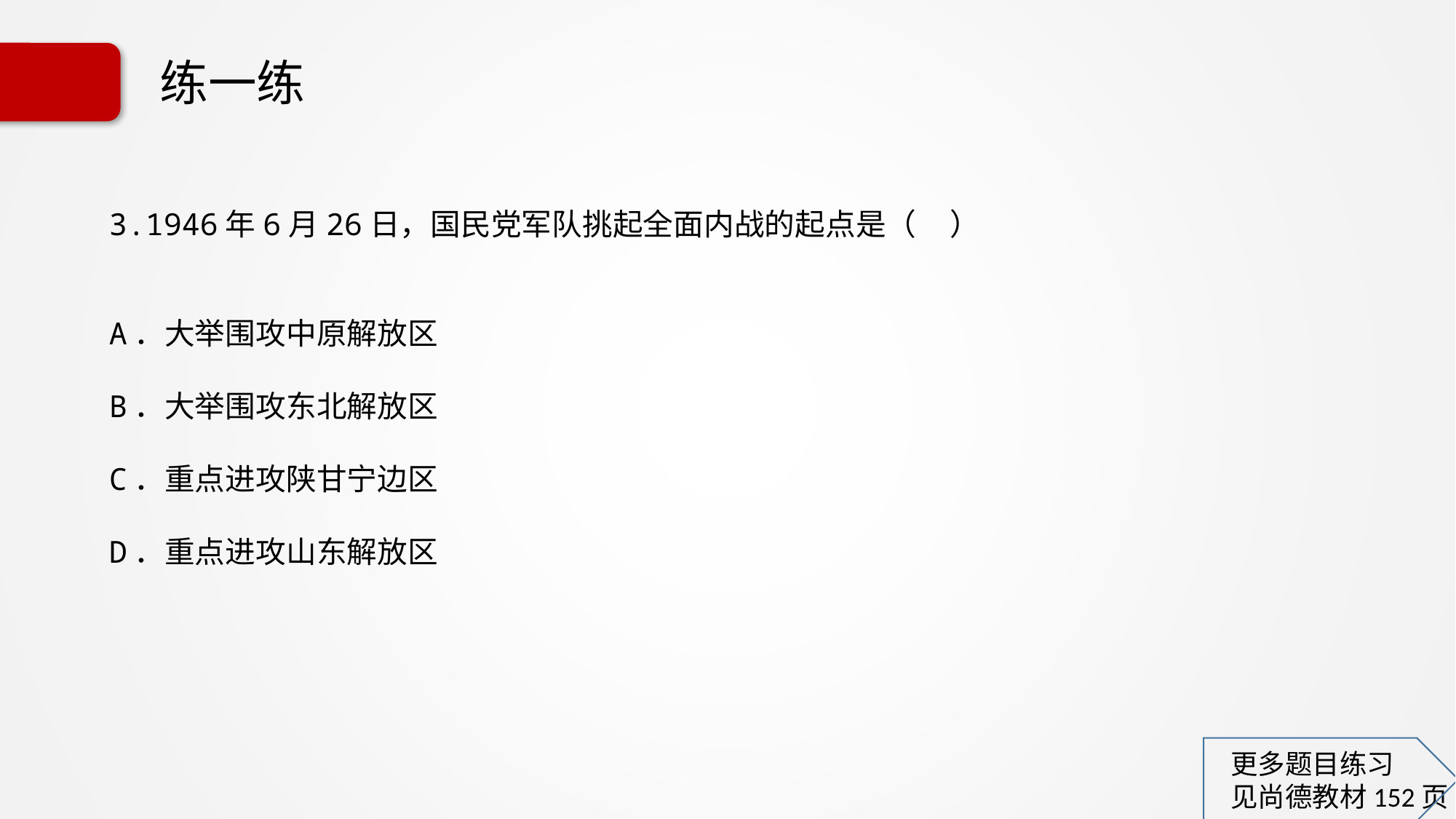

# 练一练
3.1946年6月26日，国民党军队挑起全面内战的起点是（     ）

A．大举围攻中原解放区

B．大举围攻东北解放区

C．重点进攻陕甘宁边区

D．重点进攻山东解放区

更多题目练习
见尚德教材152页